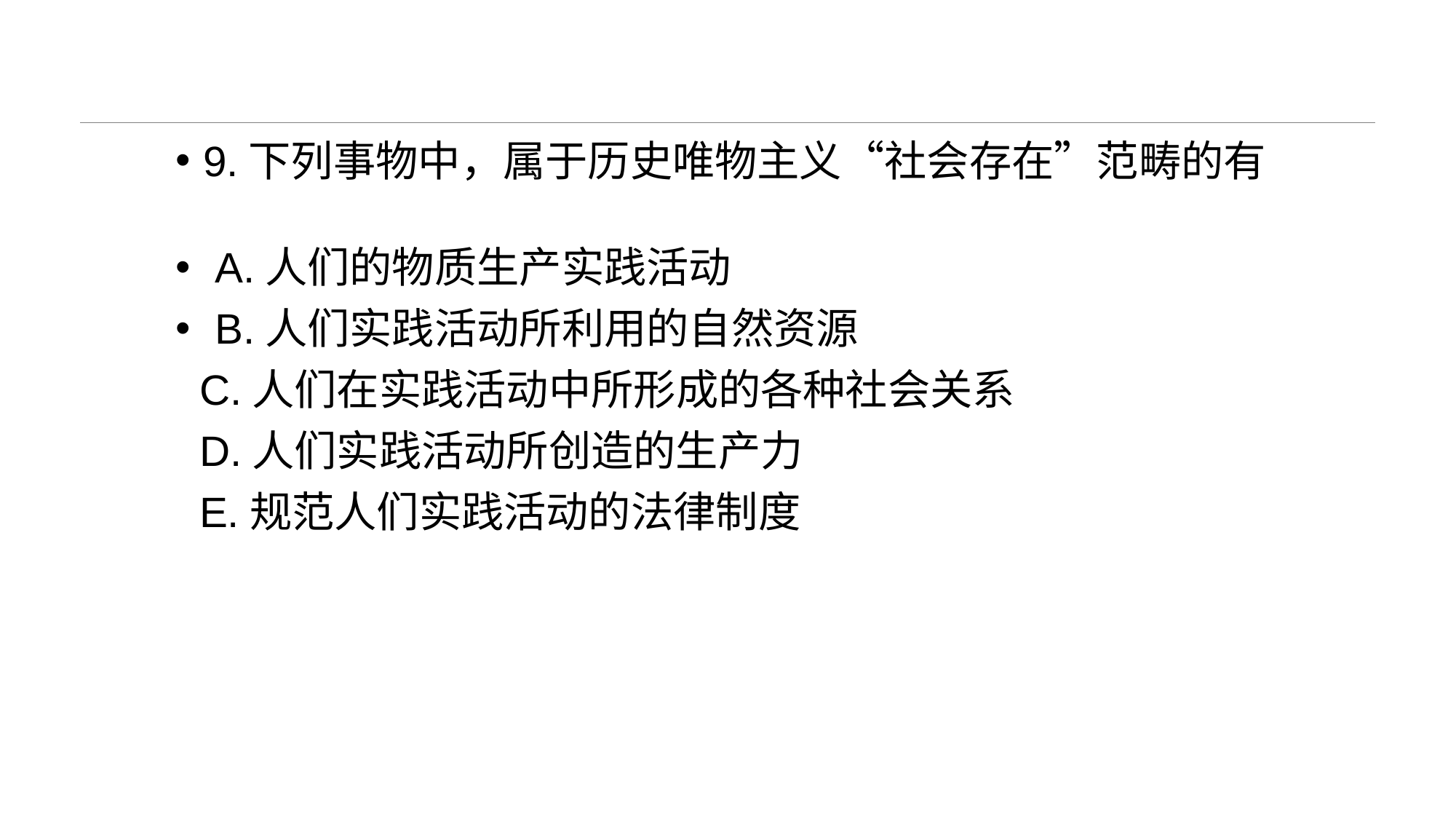

#
9.下列事物中，属于历史唯物主义“社会存在”范畴的有
 A.人们的物质生产实践活动
 B.人们实践活动所利用的自然资源
  C.人们在实践活动中所形成的各种社会关系
  D.人们实践活动所创造的生产力
  E.规范人们实践活动的法律制度